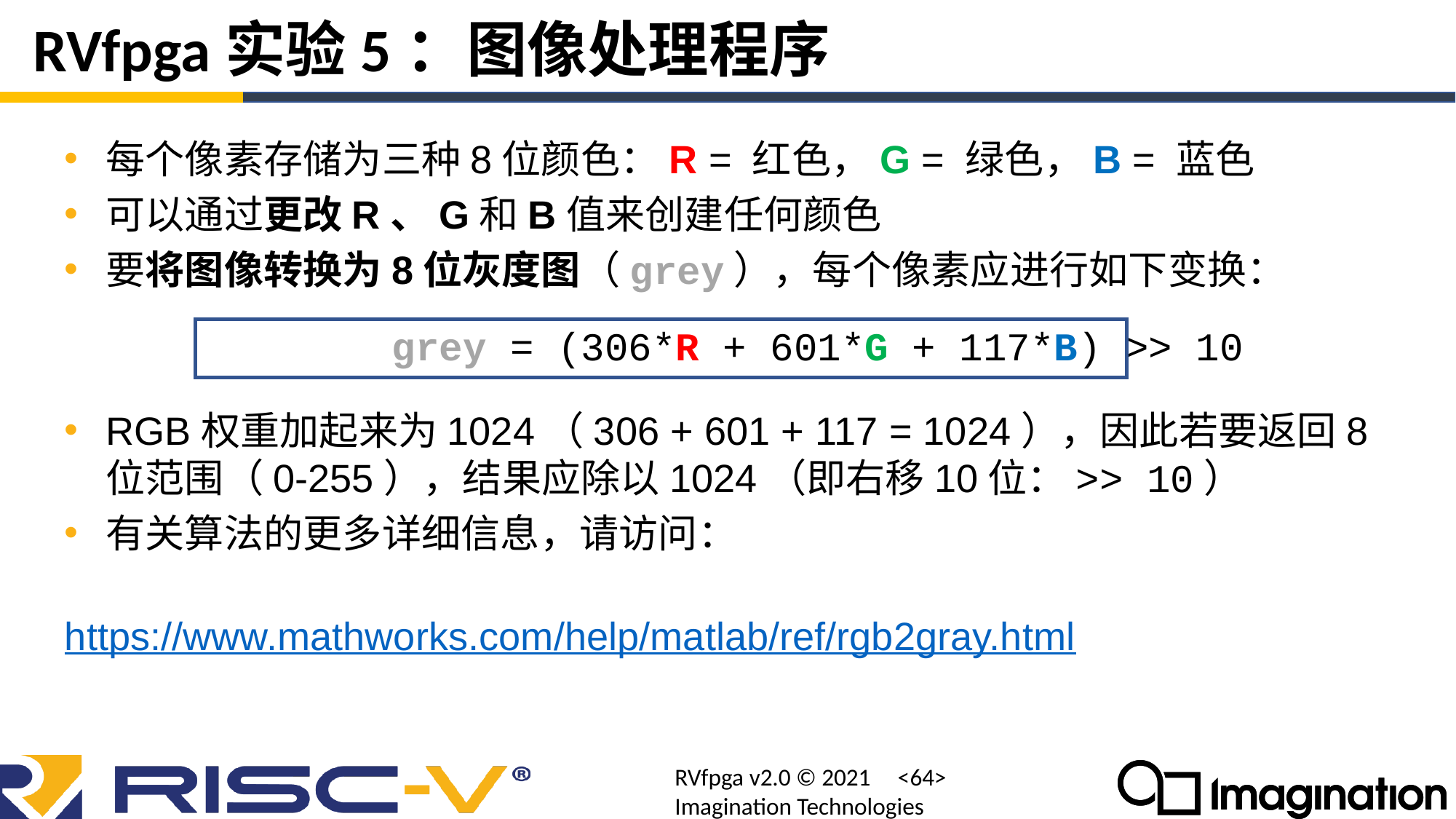

# RVfpga实验5：图像处理程序
每个像素存储为三种8位颜色：R = 红色，G = 绿色，B = 蓝色
可以通过更改R、G和B值来创建任何颜色
要将图像转换为8位灰度图（grey），每个像素应进行如下变换：

			grey = (306*R + 601*G + 117*B) >> 10

RGB权重加起来为1024（306 + 601 + 117 = 1024），因此若要返回8位范围（0-255），结果应除以1024（即右移10位：>> 10）
有关算法的更多详细信息，请访问：
			https://www.mathworks.com/help/matlab/ref/rgb2gray.html